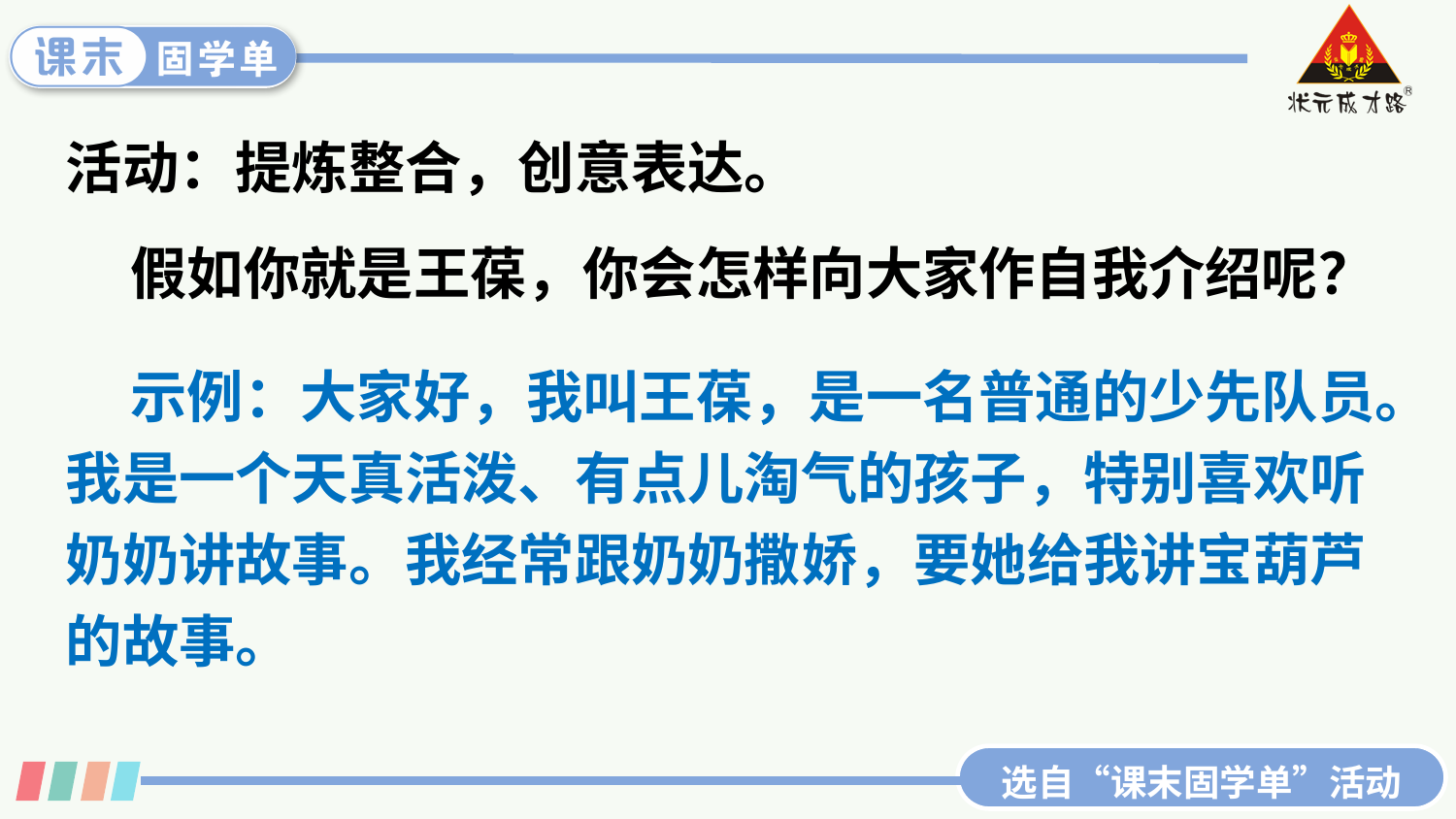

活动：提炼整合，创意表达。
    假如你就是王葆，你会怎样向大家作自我介绍呢？
    示例：大家好，我叫王葆，是一名普通的少先队员。我是一个天真活泼、有点儿淘气的孩子，特别喜欢听奶奶讲故事。我经常跟奶奶撒娇，要她给我讲宝葫芦的故事。
选自“课末固学单”活动